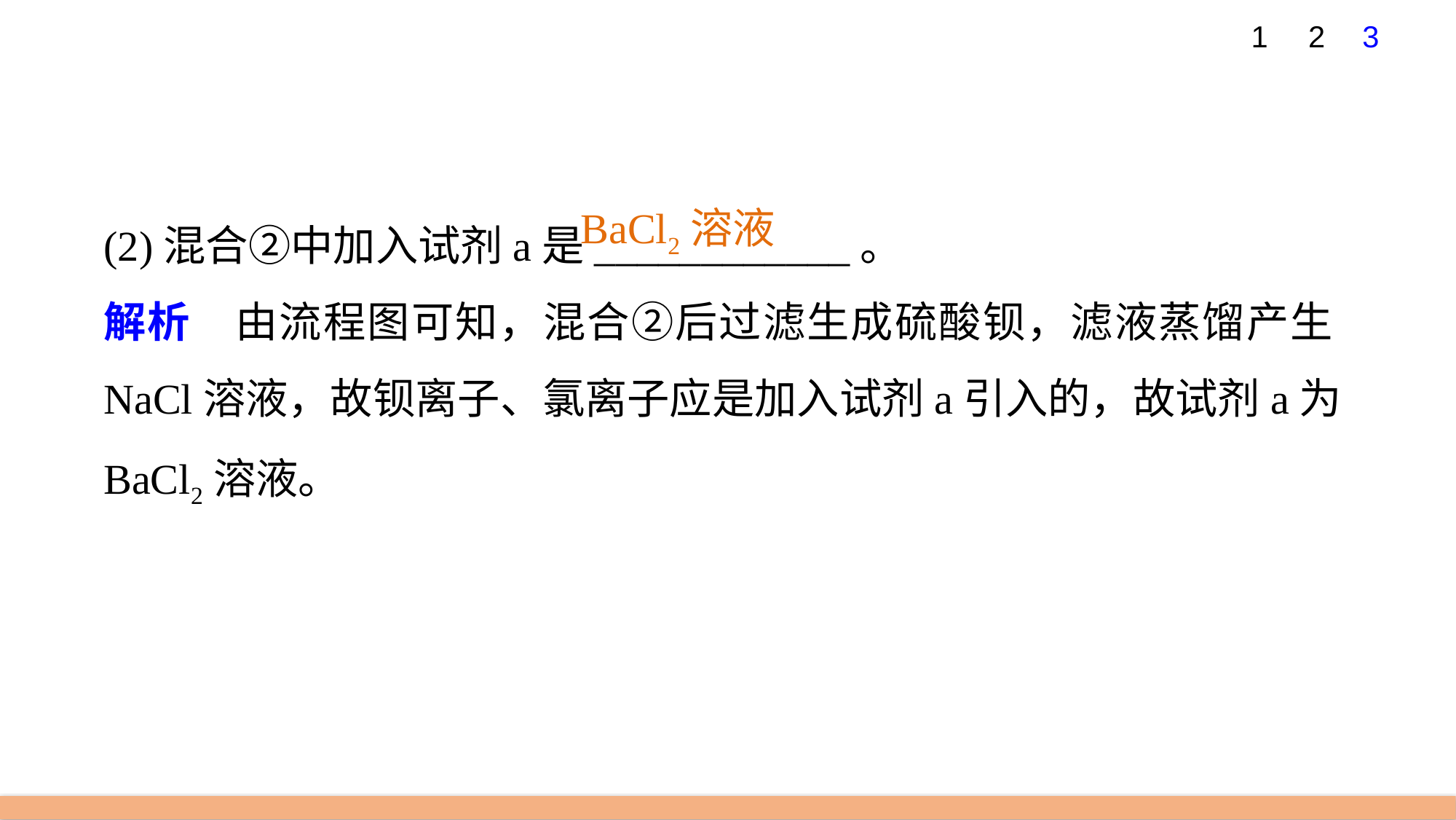

1
2
3
(2)混合②中加入试剂a是____________。
解析　由流程图可知，混合②后过滤生成硫酸钡，滤液蒸馏产生NaCl溶液，故钡离子、氯离子应是加入试剂a引入的，故试剂a为BaCl2溶液。
BaCl2溶液